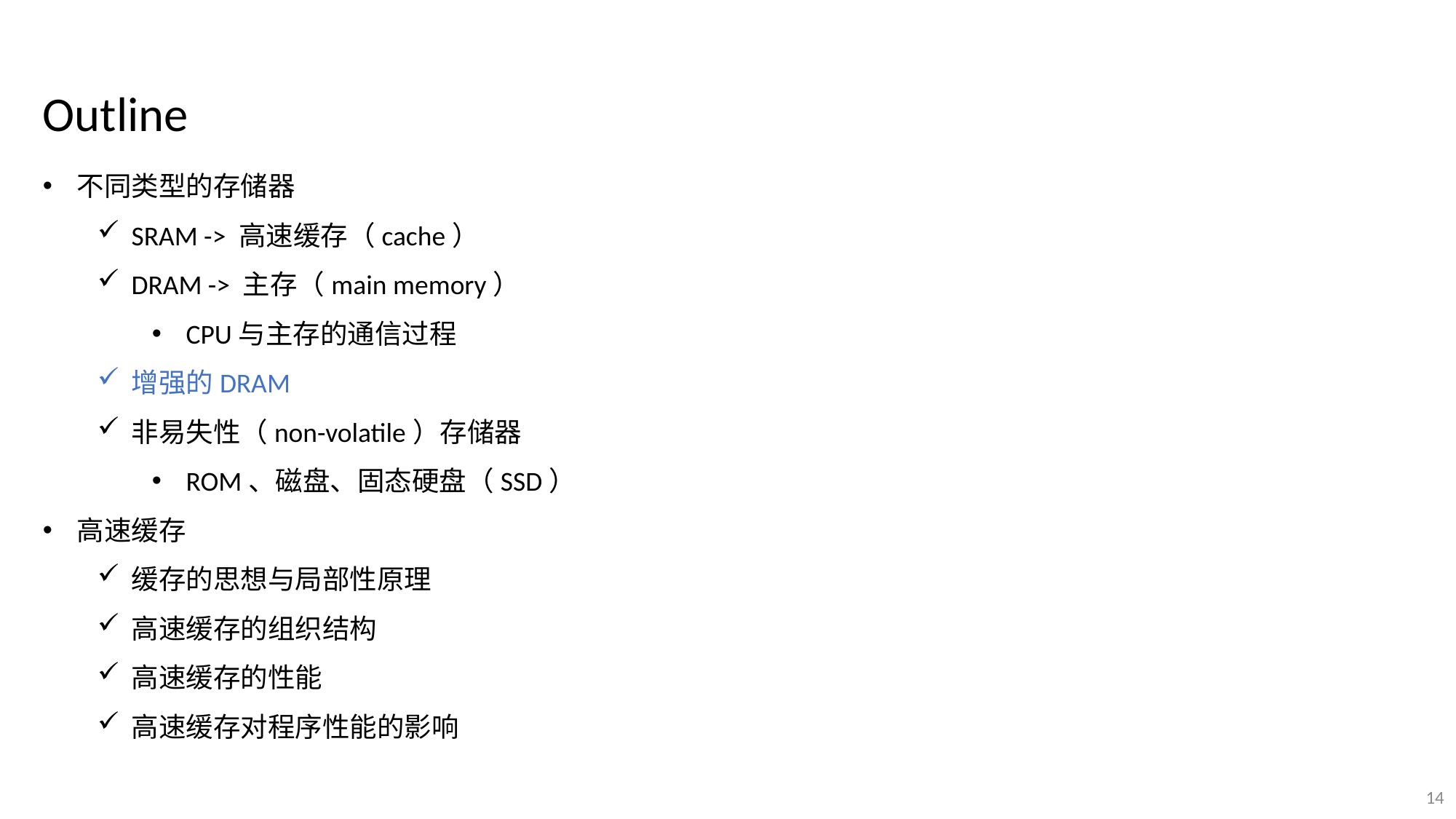

Outline
不同类型的存储器
SRAM -> 高速缓存（cache）
DRAM -> 主存（main memory）
CPU与主存的通信过程
增强的DRAM
非易失性（non-volatile）存储器
ROM、磁盘、固态硬盘（SSD）
高速缓存
缓存的思想与局部性原理
高速缓存的组织结构
高速缓存的性能
高速缓存对程序性能的影响
14